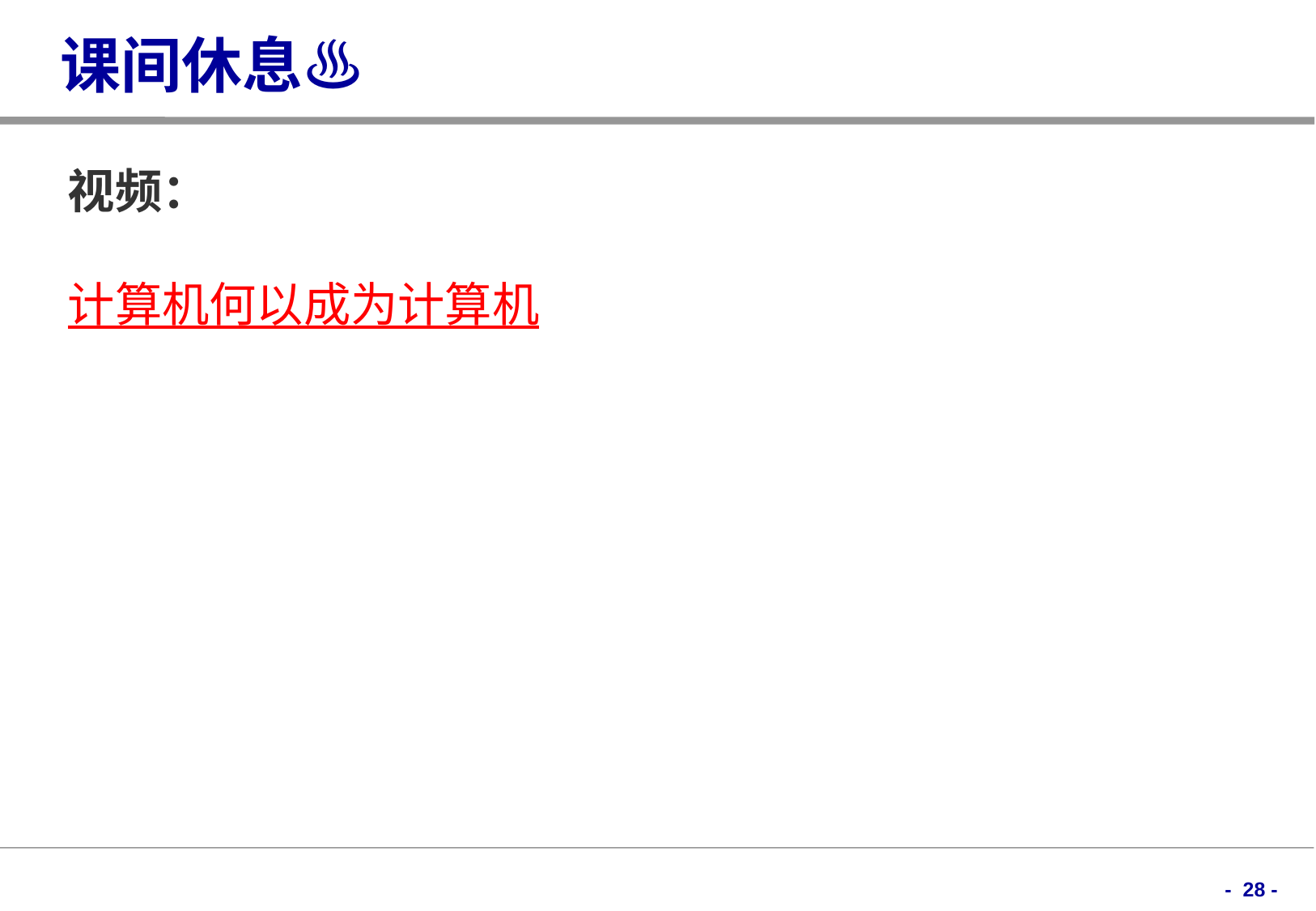

# 课间休息♨️
视频：

计算机何以成为计算机
-  28 -